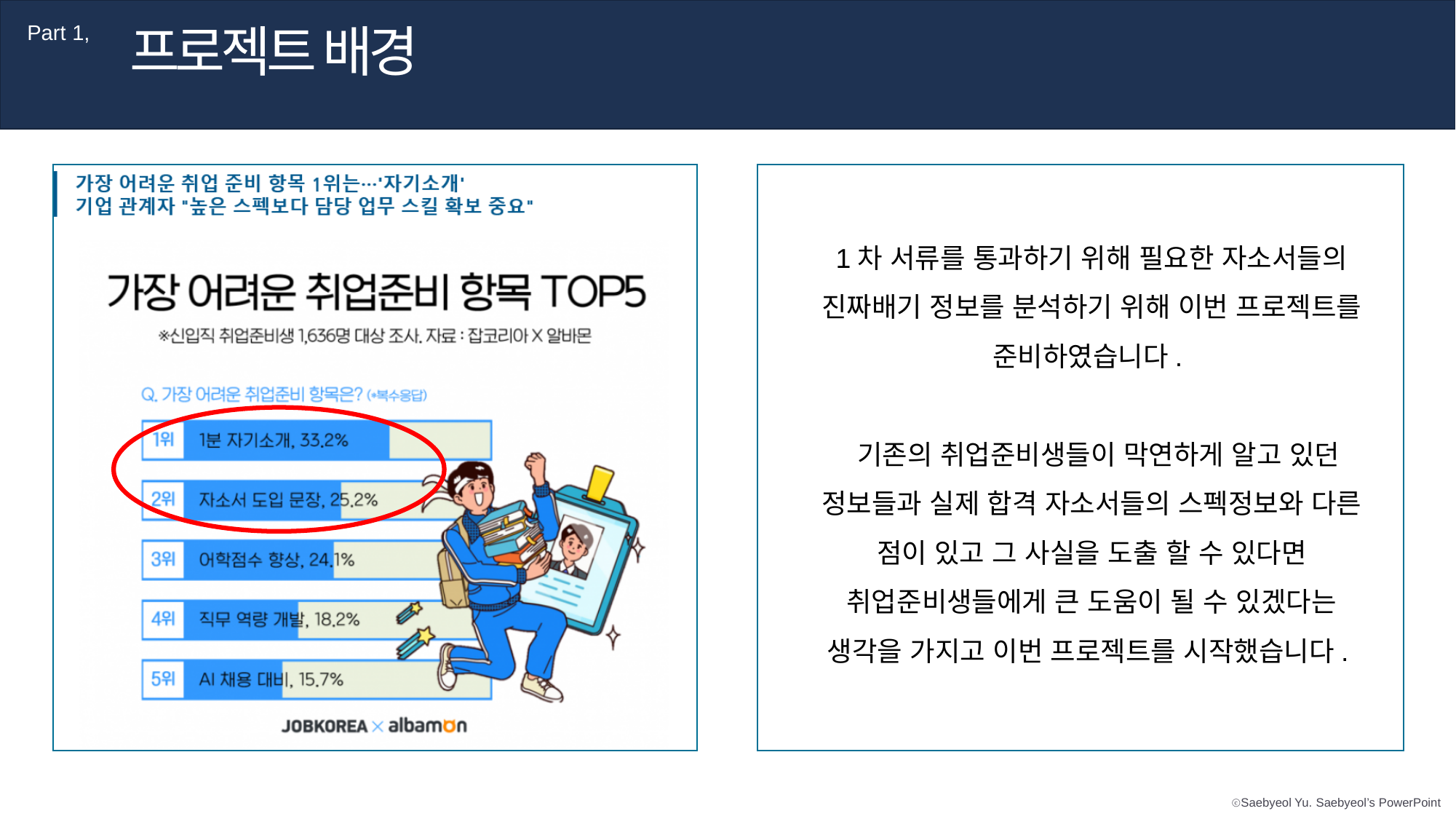

프로젝트 배경
Part 1,

1차 서류를 통과하기 위해 필요한 자소서들의 진짜배기 정보를 분석하기 위해 이번 프로젝트를 준비하였습니다.

 기존의 취업준비생들이 막연하게 알고 있던 정보들과 실제 합격 자소서들의 스펙정보와 다른 점이 있고 그 사실을 도출 할 수 있다면 취업준비생들에게 큰 도움이 될 수 있겠다는 생각을 가지고 이번 프로젝트를 시작했습니다.